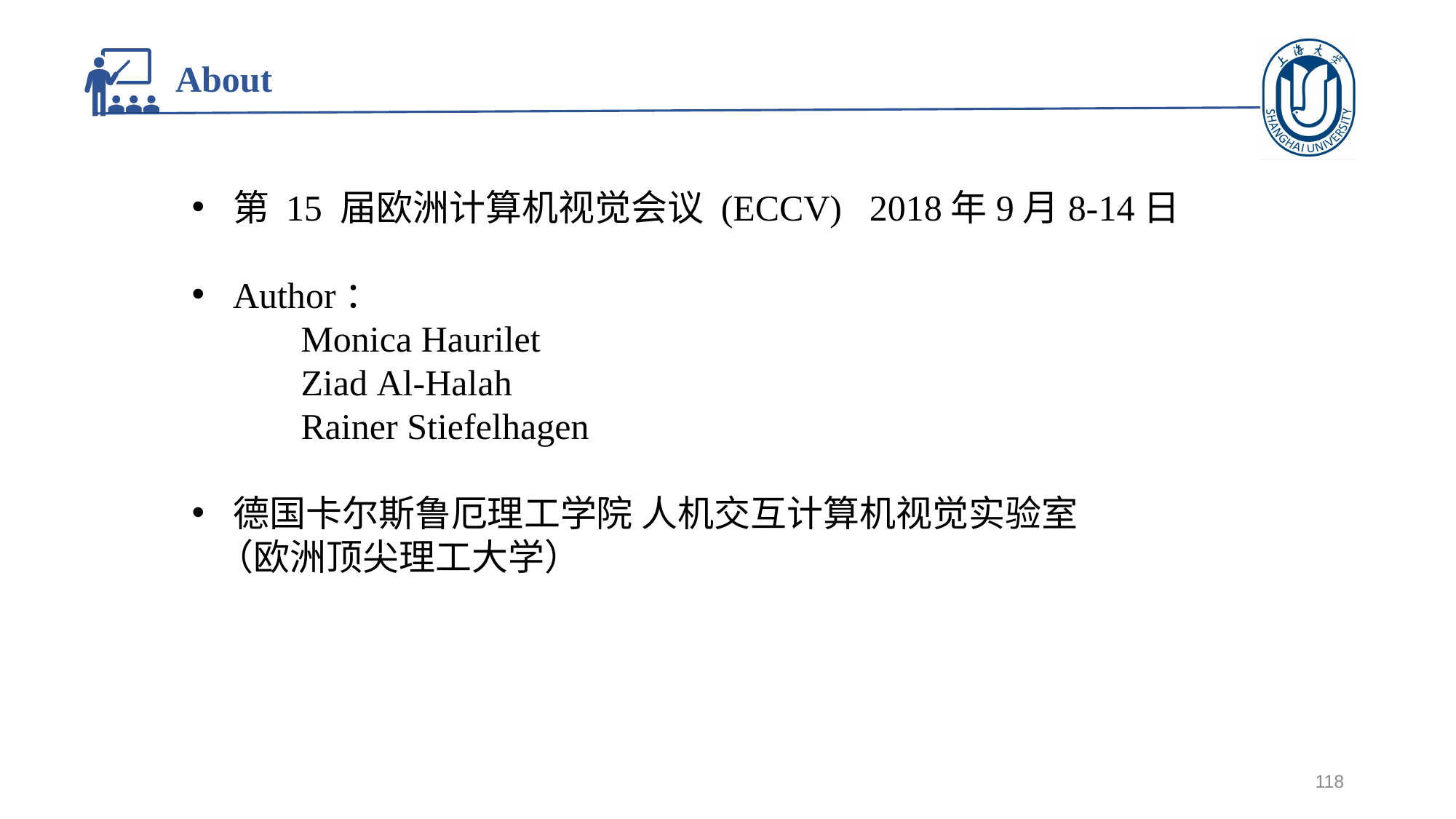

# About
第 15 届欧洲计算机视觉会议 (ECCV)   2018年9月8-14日

Author：
	Monica Haurilet
	Ziad Al-Halah
	Rainer Stiefelhagen

德国卡尔斯鲁厄理工学院 人机交互计算机视觉实验室
  （欧洲顶尖理工大学）

118